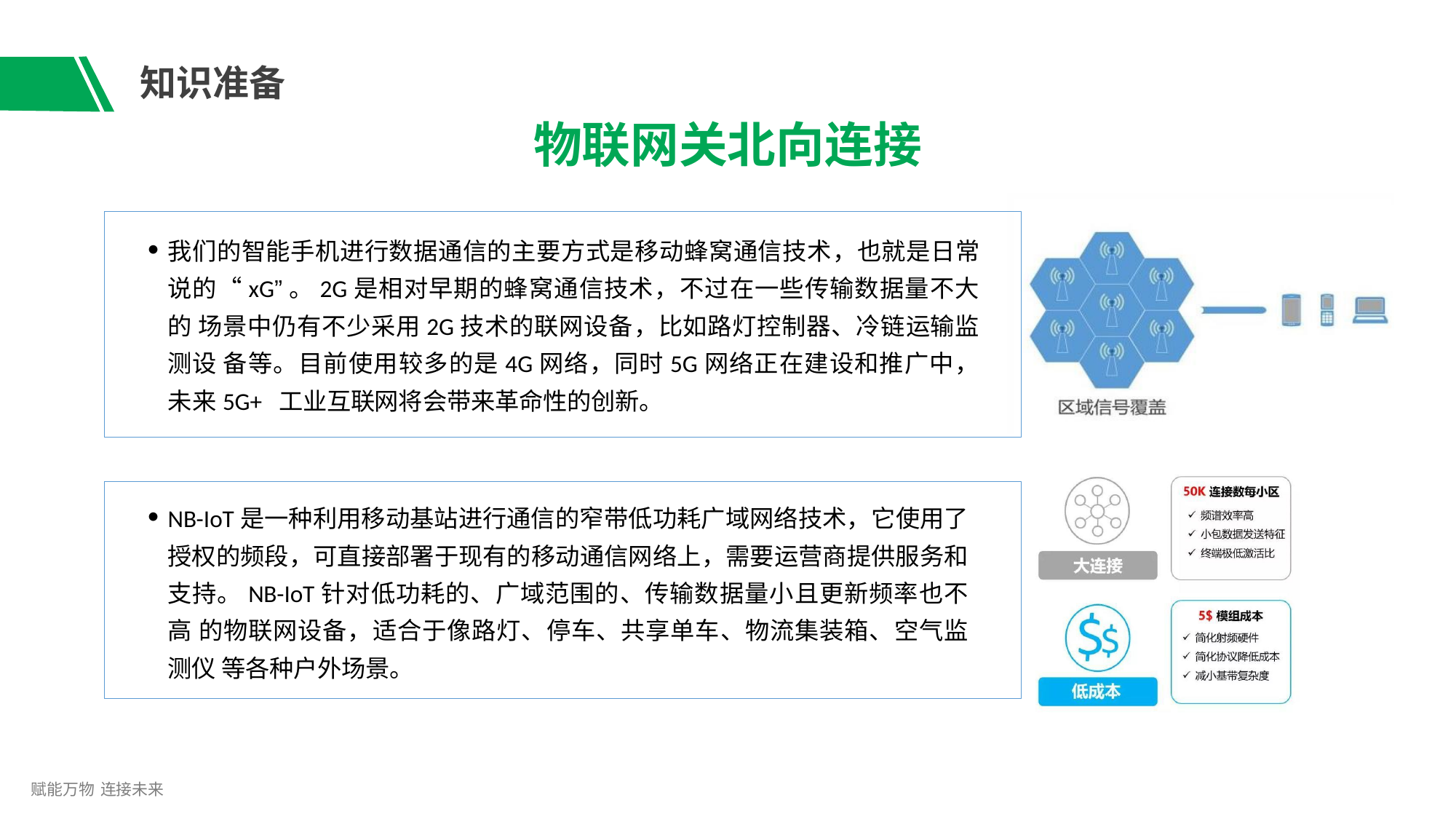

# 知识准备
物联网关北向连接

我们的智能手机进行数据通信的主要方式是移动蜂窝通信技术，也就是日常 说的“xG”。2G是相对早期的蜂窝通信技术，不过在一些传输数据量不大的 场景中仍有不少采用2G技术的联网设备，比如路灯控制器、冷链运输监测设 备等。目前使用较多的是4G网络，同时5G网络正在建设和推广中，未来5G+  工业互联网将会带来革命性的创新。

NB-IoT是一种利用移动基站进行通信的窄带低功耗广域网络技术，它使用了 授权的频段，可直接部署于现有的移动通信网络上，需要运营商提供服务和 支持。NB-IoT针对低功耗的、广域范围的、传输数据量小且更新频率也不高 的物联网设备，适合于像路灯、停车、共享单车、物流集装箱、空气监测仪 等各种户外场景。

赋能万物 连接未来